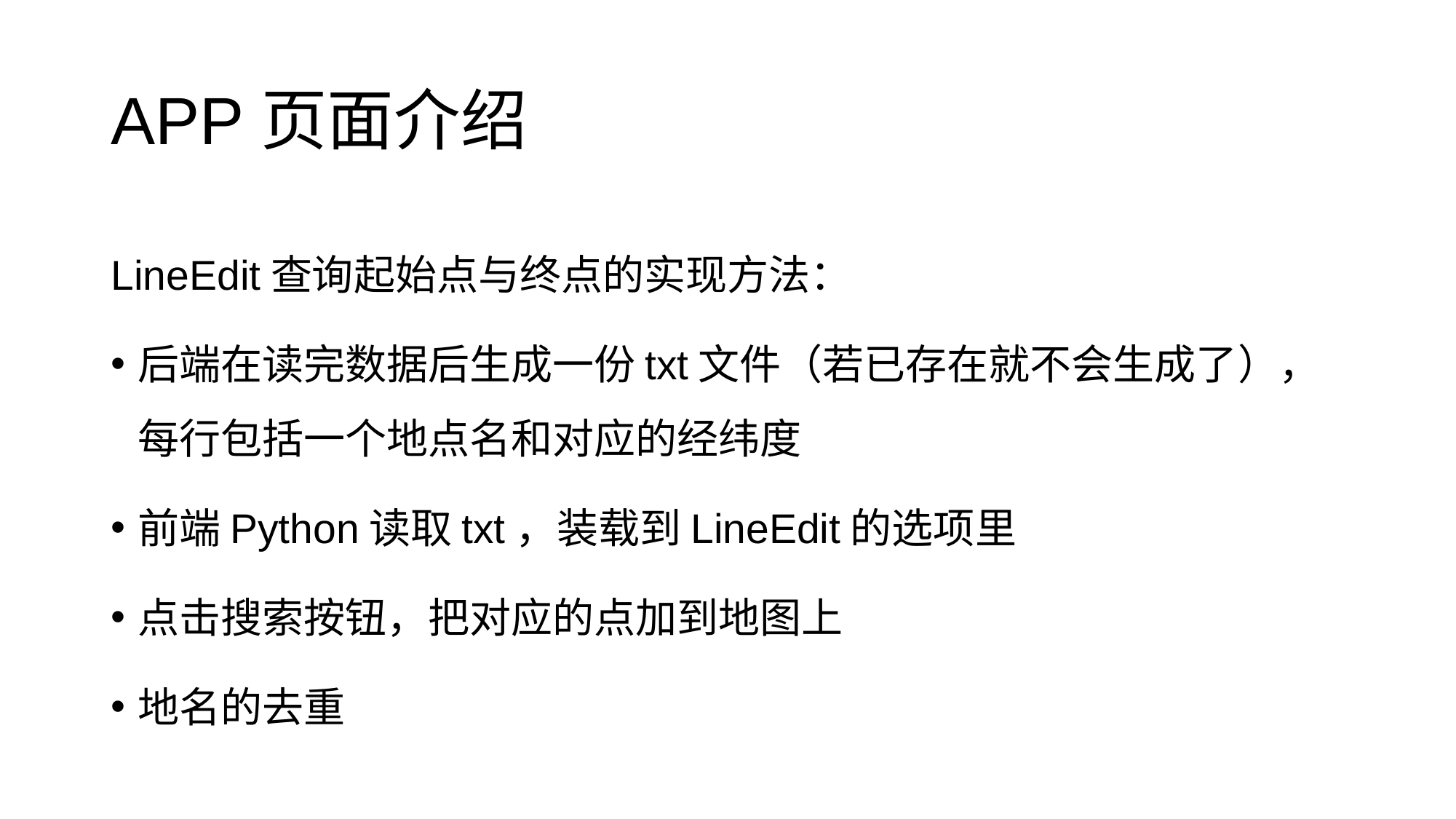

# APP页面介绍
LineEdit查询起始点与终点的实现方法：
后端在读完数据后生成一份txt文件（若已存在就不会生成了），每行包括一个地点名和对应的经纬度
前端Python读取txt，装载到LineEdit的选项里
点击搜索按钮，把对应的点加到地图上
地名的去重